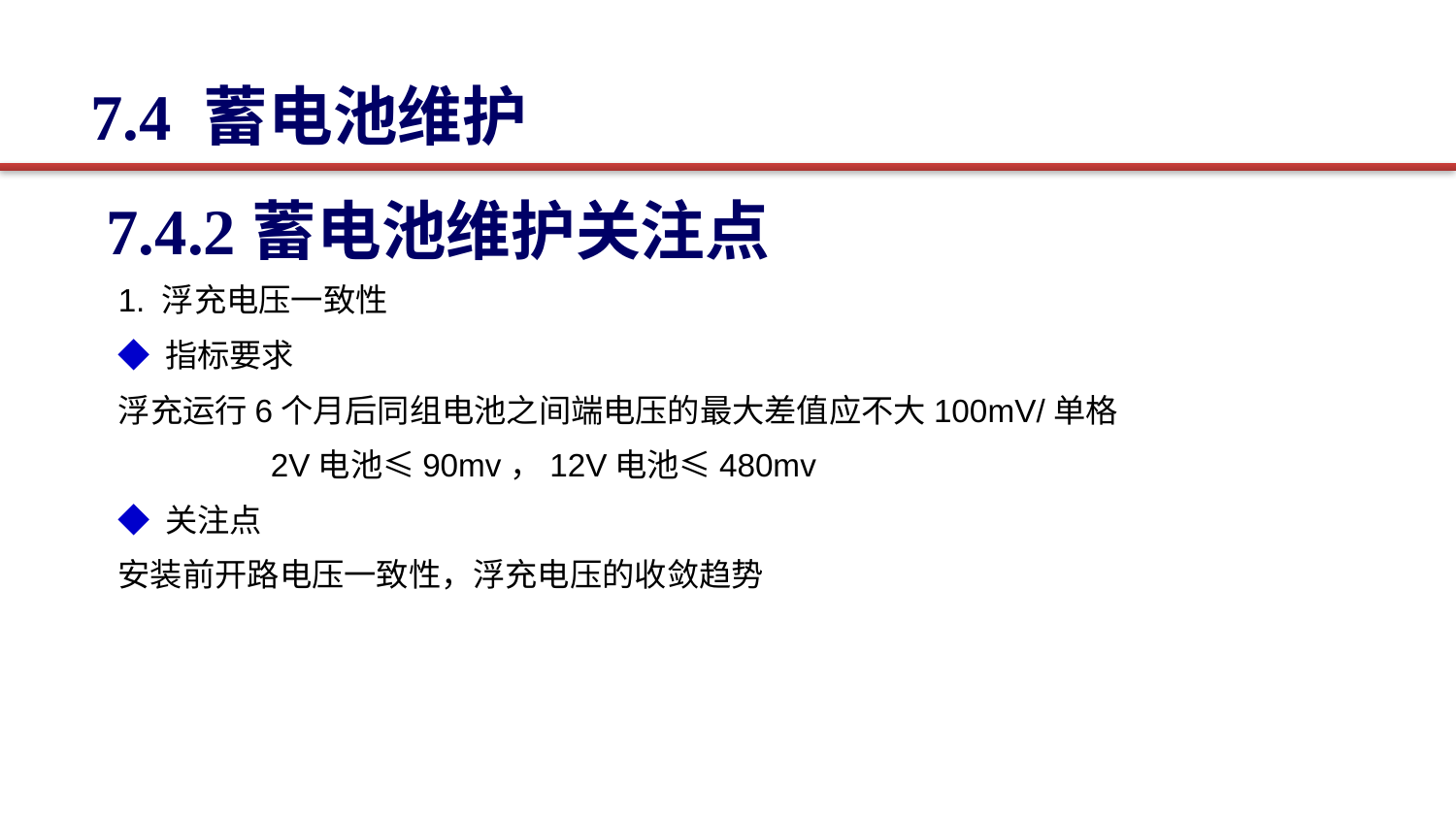

7.4 蓄电池维护

 7.4.2蓄电池维护关注点
1. 浮充电压一致性
◆ 指标要求
浮充运行6个月后同组电池之间端电压的最大差值应不大100mV/单格
                 2V电池≤90mv，12V电池≤480mv
◆ 关注点
安装前开路电压一致性，浮充电压的收敛趋势